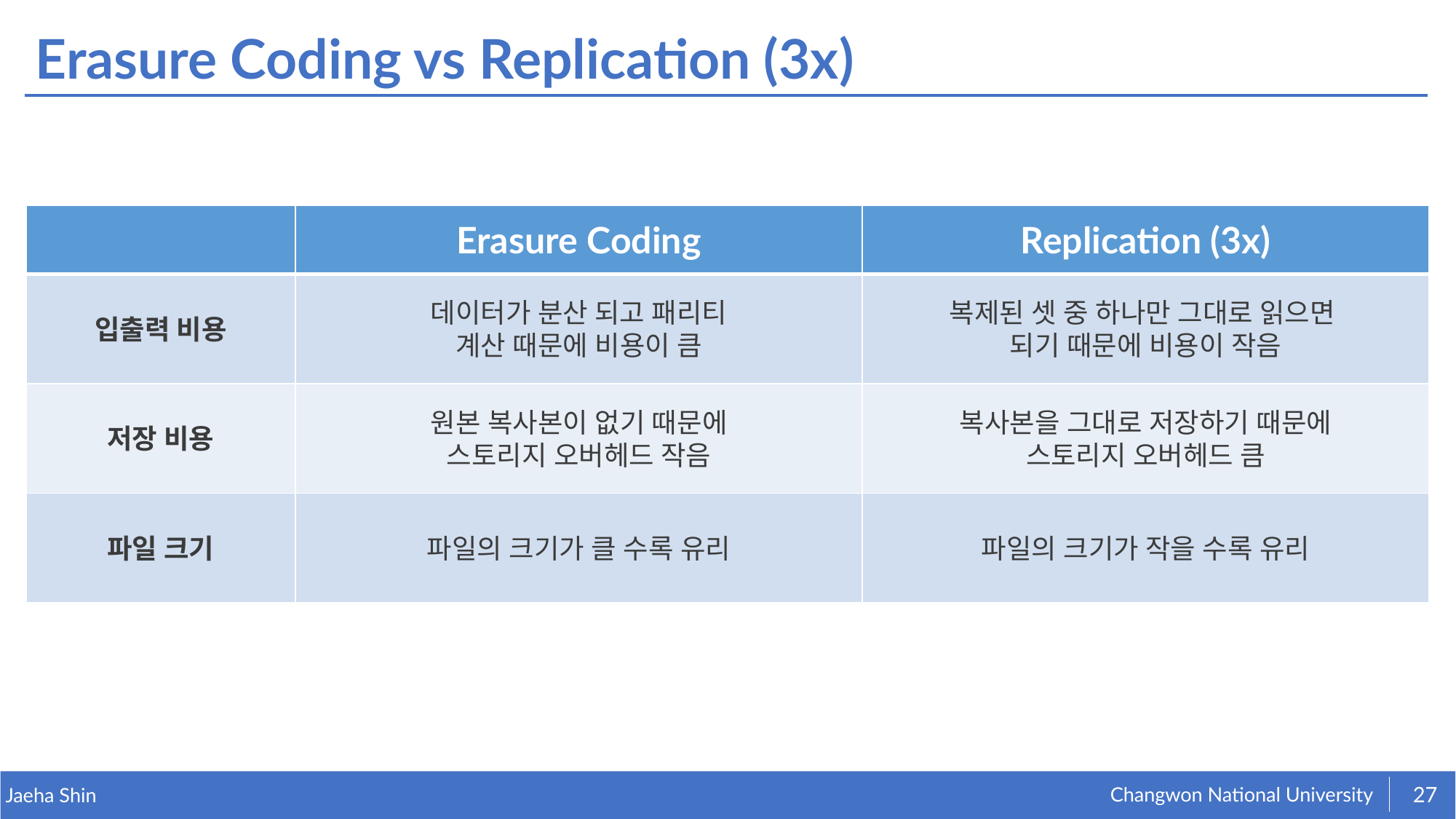

# Erasure Coding vs Replication (3x)
|  | Erasure Coding | Replication (3x) |
| --- | --- | --- |
| 입출력 비용 | 데이터가 분산 되고 패리티 계산 때문에 비용이 큼 | 복제된 셋 중 하나만 그대로 읽으면 되기 때문에 비용이 작음 |
| 저장 비용 | 원본 복사본이 없기 때문에 스토리지 오버헤드 작음 | 복사본을 그대로 저장하기 때문에 스토리지 오버헤드 큼 |
| 파일 크기 | 파일의 크기가 클 수록 유리 | 파일의 크기가 작을 수록 유리 |
27